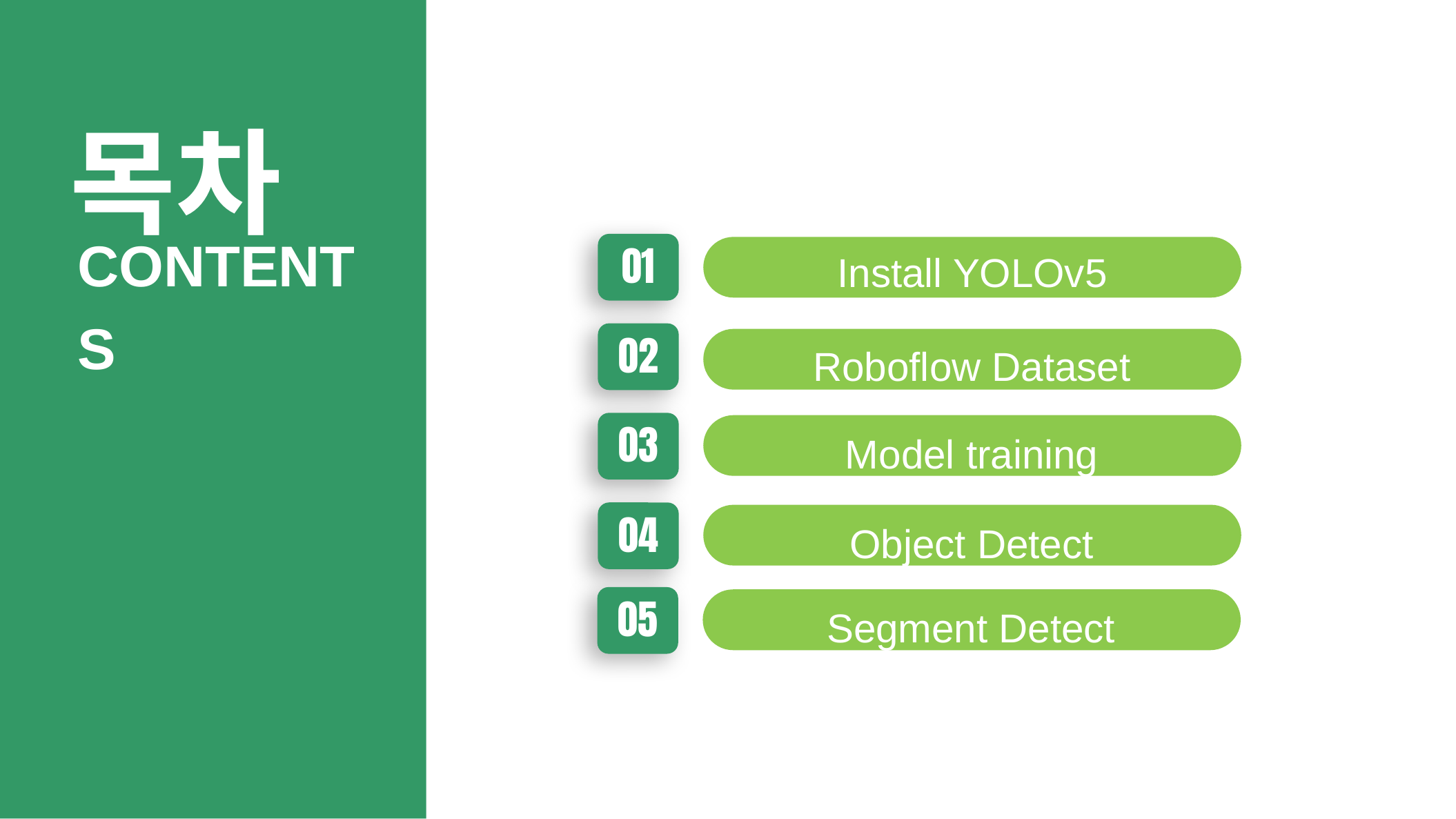

목차
contents
Install YOLOv5
01

02
Roboflow Dataset

03
Model training

04
Object Detect
相关标题文字

05
Segment Detect

相关标题文字